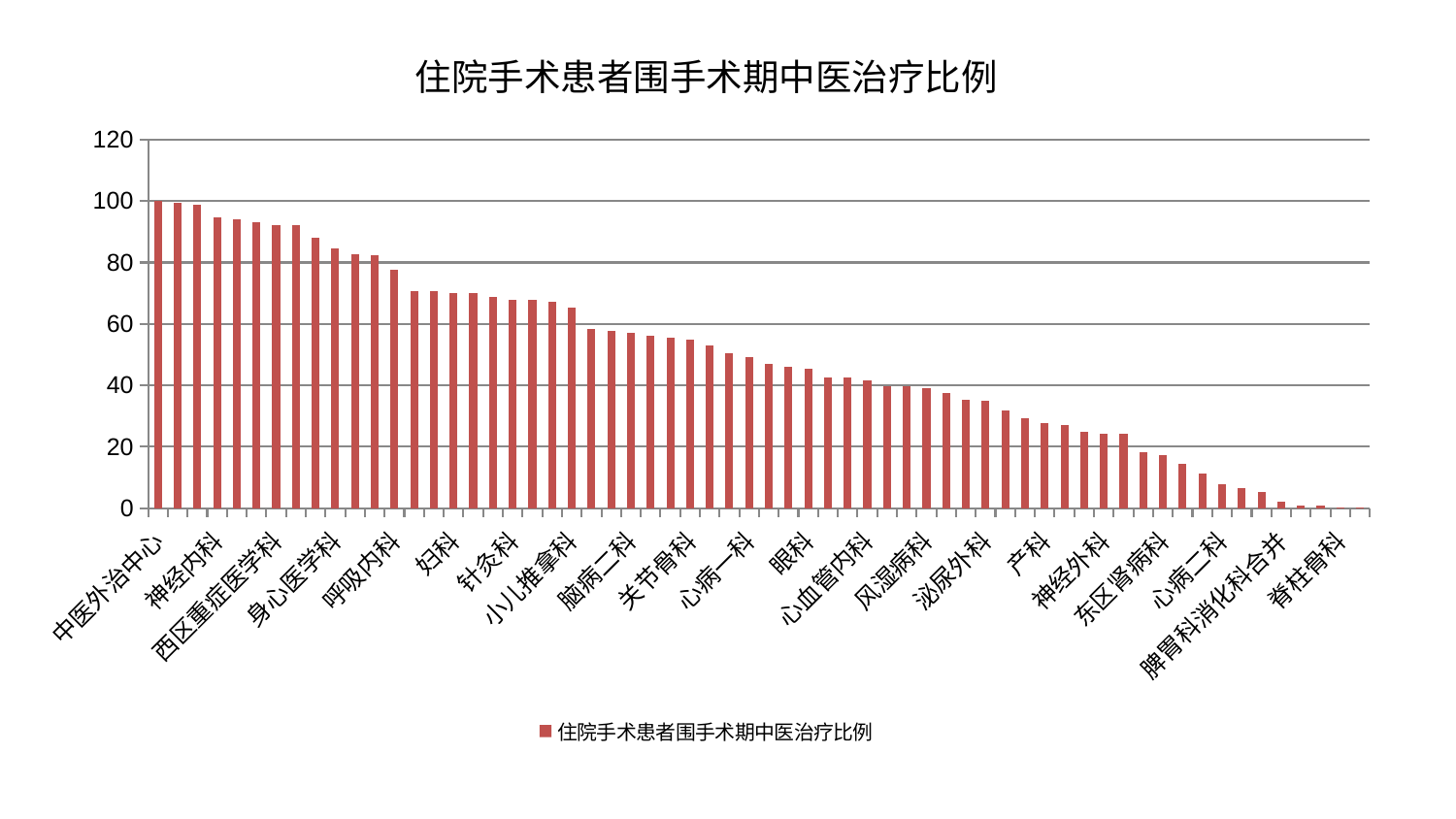

### Chart: 住院手术患者围手术期中医治疗比例

| Category | 住院手术患者围手术期中医治疗比例 |
|---|---|
| 中医外治中心 | 100.0 |
| 肝胆外科 | 99.52501311853464 |
| 心病三科 | 98.83352680782207 |
| 神经内科 | 94.72982209619826 |
| 综合内科 | 94.1088087153243 |
| 心病四科 | 93.0916745847004 |
| 西区重症医学科 | 92.29712896453587 |
| 消化内科 | 92.15041852080996 |
| 男科 | 87.99861217716757 |
| 身心医学科 | 84.45494431129035 |
| 内分泌科 | 82.65567853211421 |
| 治未病中心 | 82.52408792913563 |
| 呼吸内科 | 77.74808048104434 |
| 脑病三科 | 70.68177066090927 |
| 老年医学科 | 70.60651055603064 |
| 妇科 | 70.16009874524475 |
| 脑病一科 | 69.93952072480599 |
| 东区重症医学科 | 68.83418171740263 |
| 针灸科 | 67.9019359629483 |
| 中医经典科 | 67.84402402347804 |
| 脾胃病科 | 67.28880598072263 |
| 小儿推拿科 | 65.33594844537863 |
| 妇二科 | 58.52317592404235 |
| 微创骨科 | 57.700536663374905 |
| 脑病二科 | 57.15240745031158 |
| 儿科 | 56.05090586748243 |
| 康复科 | 55.57790183062238 |
| 关节骨科 | 54.878877342044575 |
| 妇科妇二科合并 | 52.91924871148557 |
| 小儿骨科 | 50.52169034060362 |
| 心病一科 | 49.27777374695057 |
| 肾病科 | 46.95071003548266 |
| 周围血管科 | 45.94084212564679 |
| 眼科 | 45.49004007704914 |
| 重症医学科 | 42.60112879053295 |
| 皮肤科 | 42.526965001826696 |
| 心血管内科 | 41.67357422841072 |
| 骨科 | 39.75668183892263 |
| 显微骨科 | 39.75592522214245 |
| 风湿病科 | 39.119697045304534 |
| 口腔科 | 37.364635762838525 |
| 肿瘤内科 | 35.43355522281006 |
| 泌尿外科 | 35.096866225199726 |
| 肝病科 | 31.68207814495709 |
| 耳鼻喉科 | 29.224012421892176 |
| 产科 | 27.607514640793216 |
| 肾脏内科 | 27.09639809710114 |
| 血液科 | 24.835424953254027 |
| 神经外科 | 24.307469242898406 |
| 乳腺甲状腺外科 | 24.300176531947365 |
| 胸外科 | 18.1683219116743 |
| 东区肾病科 | 17.176031325808605 |
| 肛肠科 | 14.429312071957511 |
| 创伤骨科 | 11.303947998279611 |
| 心病二科 | 7.754456133293472 |
| 运动损伤骨科 | 6.446766440481514 |
| 美容皮肤科 | 5.18319388223063 |
| 脾胃科消化科合并 | 2.1003068117230566 |
| 推拿科 | 0.9820399639648603 |
| 医院 | 0.9785113174970557 |
| 脊柱骨科 | 0.3311969281881819 |
| 普通外科 | 0.26294530710211755 |
323